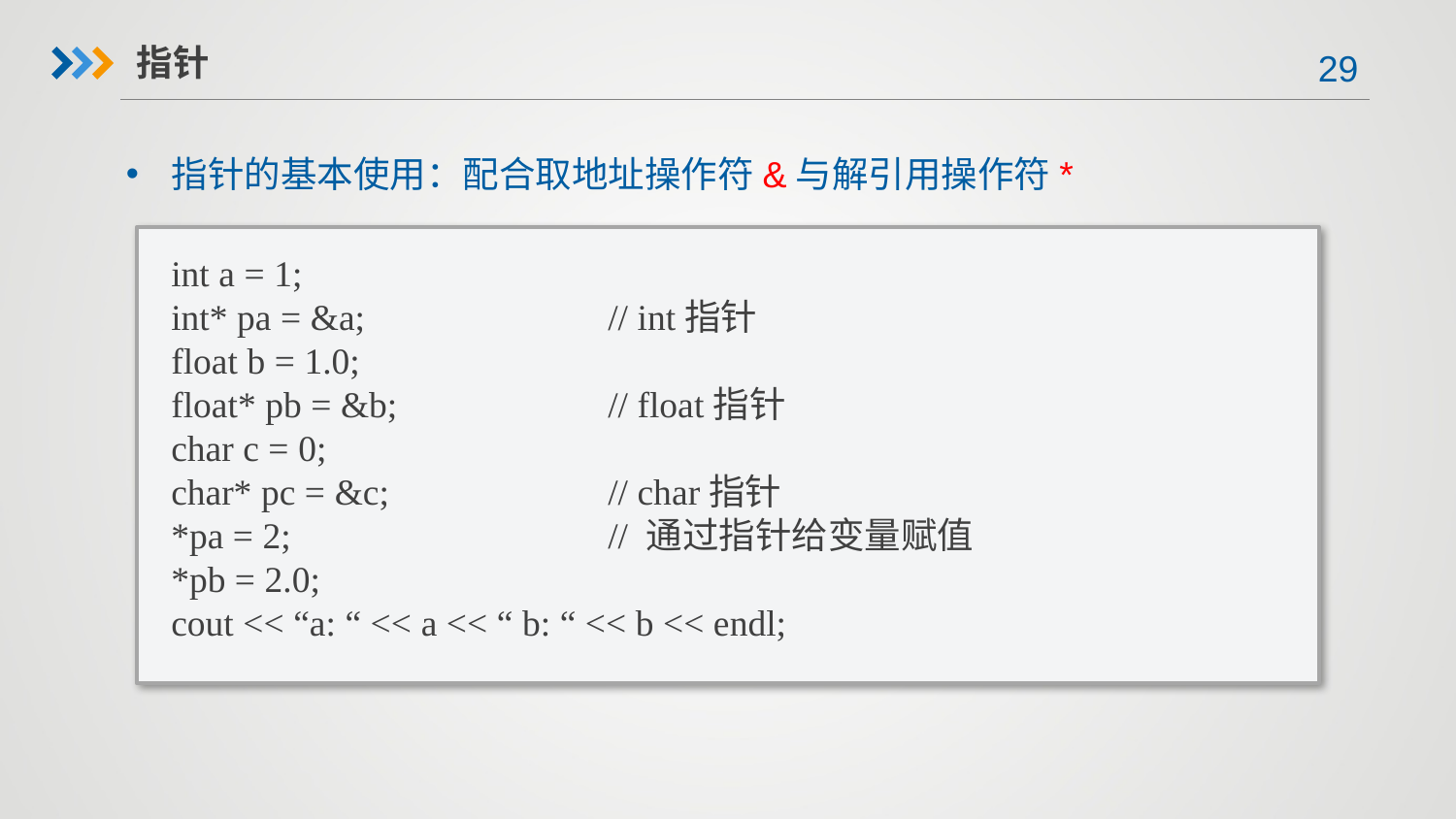

指针
指针的基本使用：配合取地址操作符&与解引用操作符*

int a = 1;
int* pa = &a;		// int指针
float b = 1.0;
float* pb = &b;		// float指针
char c = 0;
char* pc = &c;		// char指针
*pa = 2;			// 通过指针给变量赋值
*pb = 2.0;
cout << “a: “ << a << “ b: “ << b << endl;